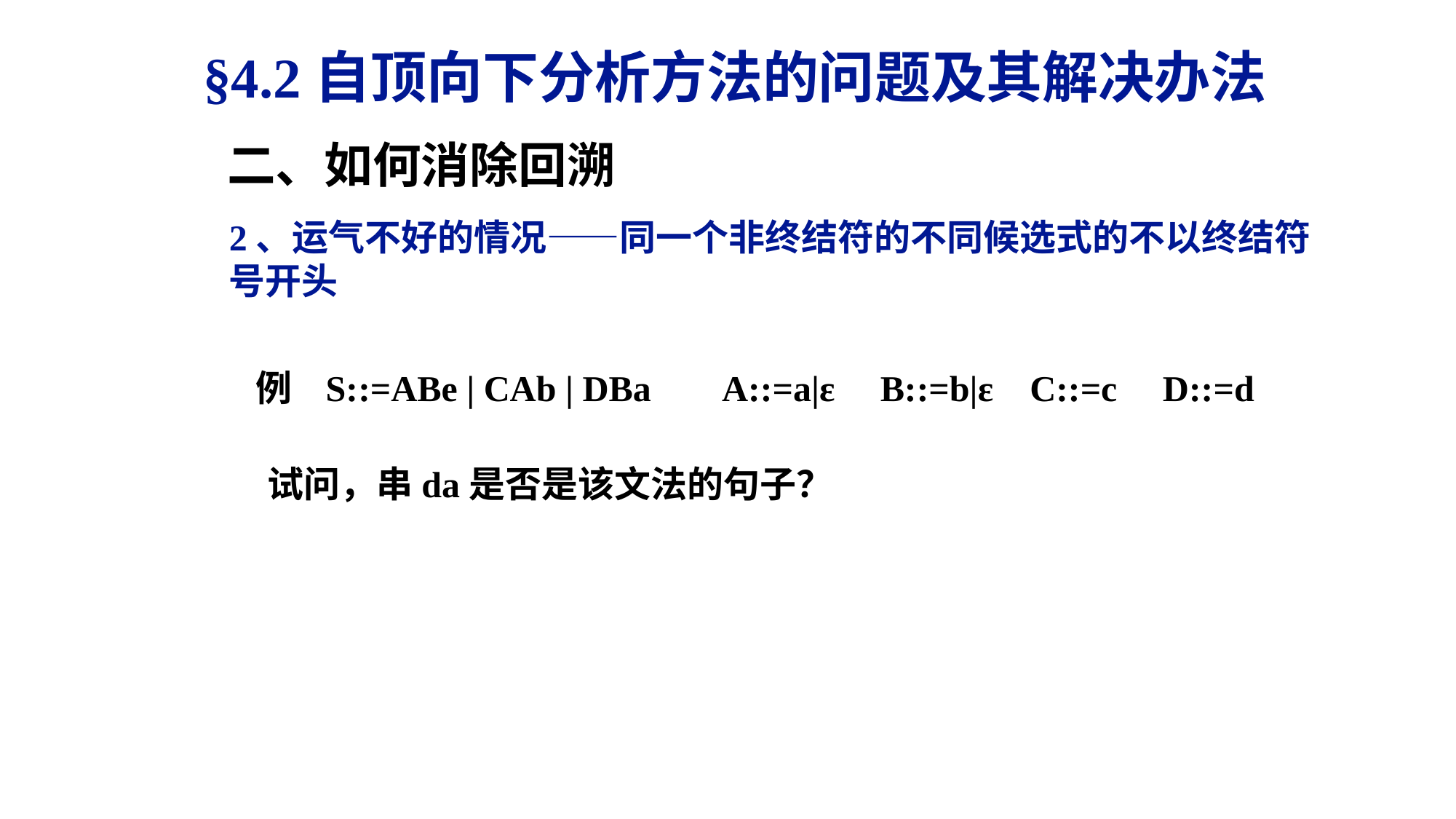

§4.2自顶向下分析方法的问题及其解决办法
二、如何消除回溯
2、运气不好的情况——同一个非终结符的不同候选式的不以终结符号开头
例   S::=ABe | CAb | DBa        A::=a|ε     B::=b|ε    C::=c     D::=d
试问，串da是否是该文法的句子？